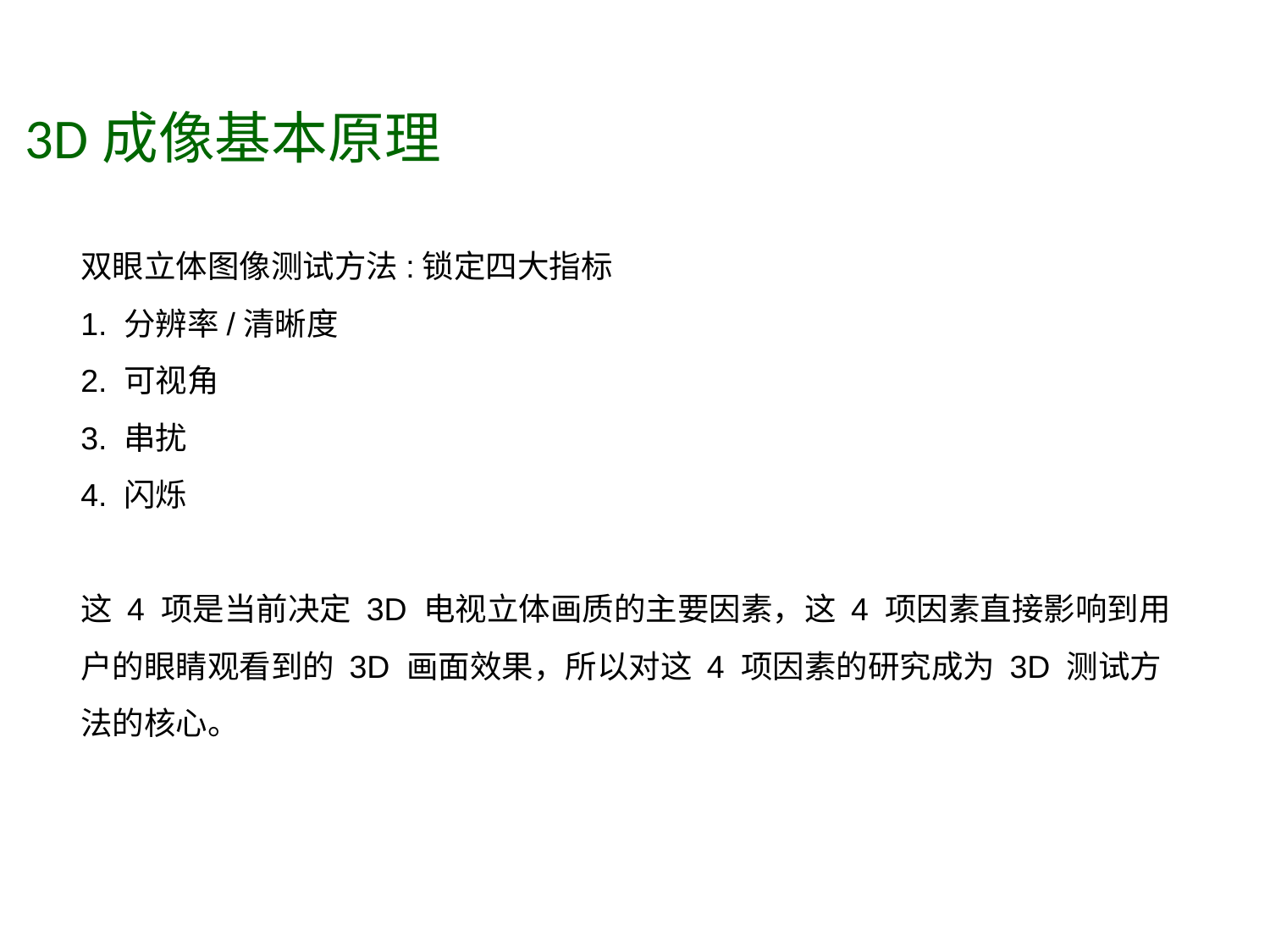

3D成像基本原理
双眼立体图像测试方法:锁定四大指标
1. 分辨率/清晰度
2. 可视角
3. 串扰
4. 闪烁

这 4 项是当前决定 3D 电视立体画质的主要因素，这 4 项因素直接影响到用户的眼睛观看到的 3D 画面效果，所以对这 4 项因素的研究成为 3D 测试方法的核心。